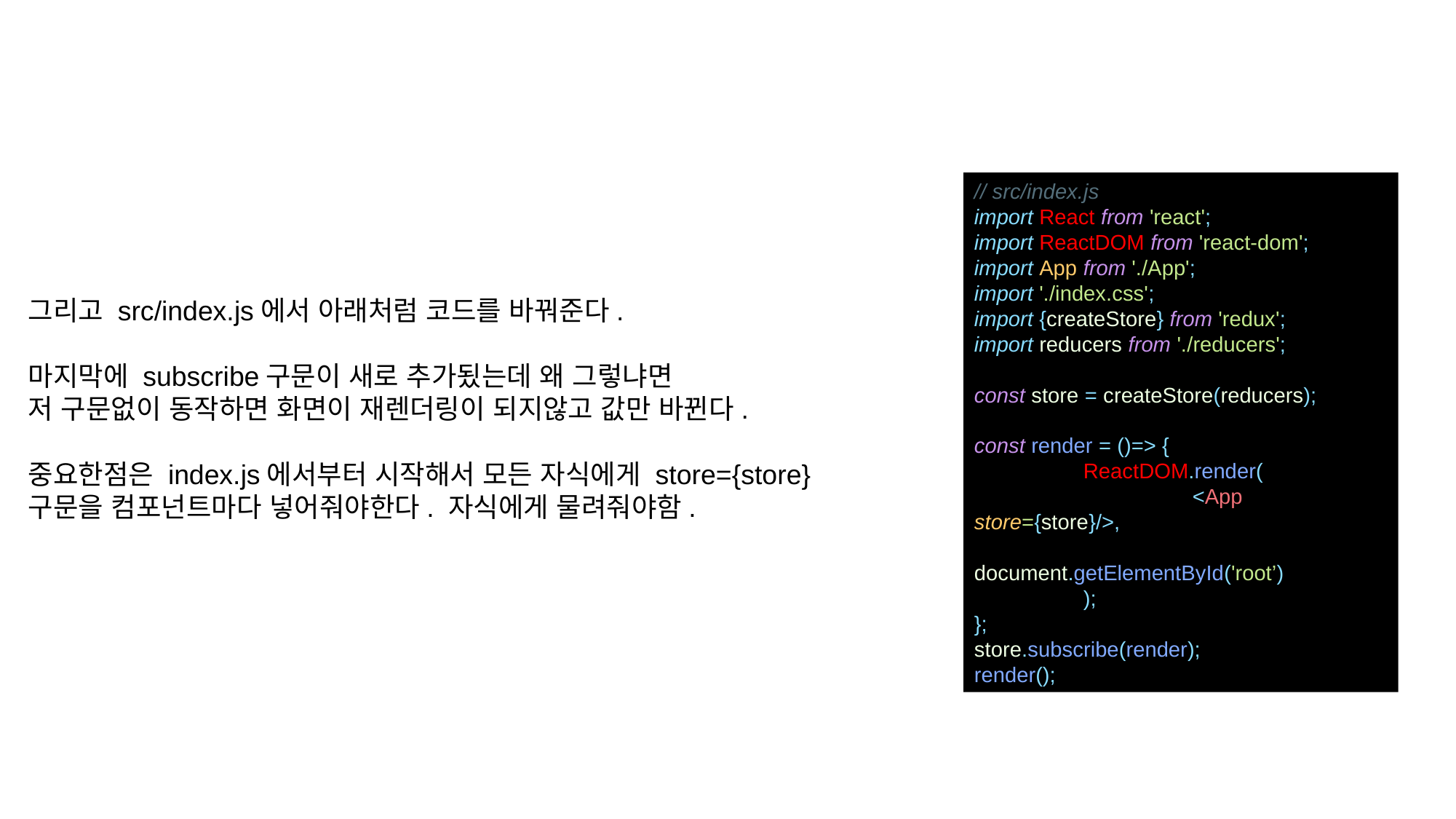

// src/index.js
import React from 'react';
import ReactDOM from 'react-dom';
import App from './App';
import './index.css';
import {createStore} from 'redux';
import reducers from './reducers';
const store = createStore(reducers);
const render = ()=> {
	ReactDOM.render(
		<App store={store}/>,
		document.getElementById('root’)
	);
};
store.subscribe(render);
render();
그리고 src/index.js에서 아래처럼 코드를 바꿔준다.

마지막에 subscribe구문이 새로 추가됬는데 왜 그렇냐면
저 구문없이 동작하면 화면이 재렌더링이 되지않고 값만 바뀐다.

중요한점은 index.js에서부터 시작해서 모든 자식에게 store={store}구문을 컴포넌트마다 넣어줘야한다. 자식에게 물려줘야함.